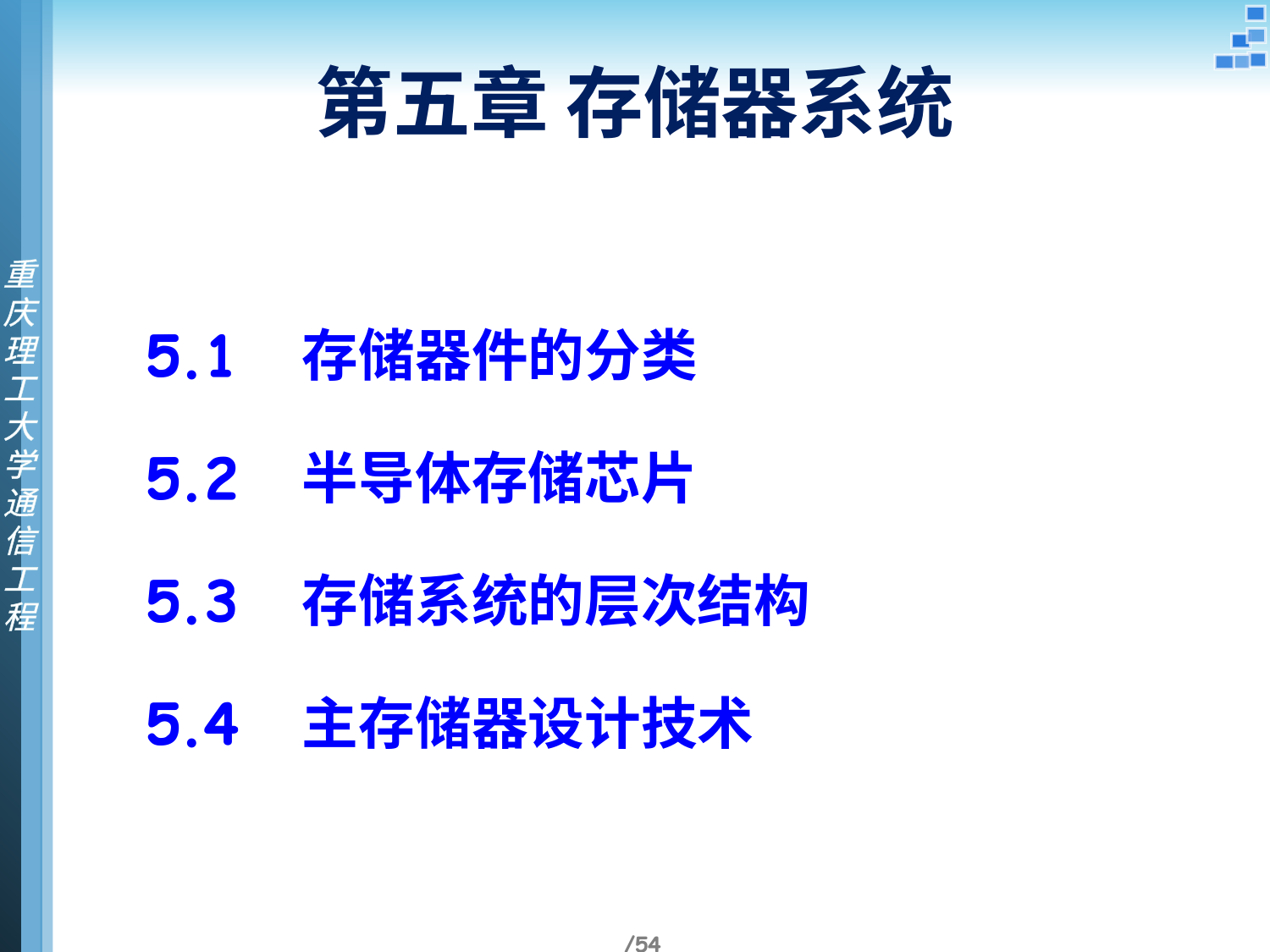

# 第五章 存储器系统
5.1  存储器件的分类
5.2  半导体存储芯片
5.3  存储系统的层次结构
5.4  主存储器设计技术

1
/54